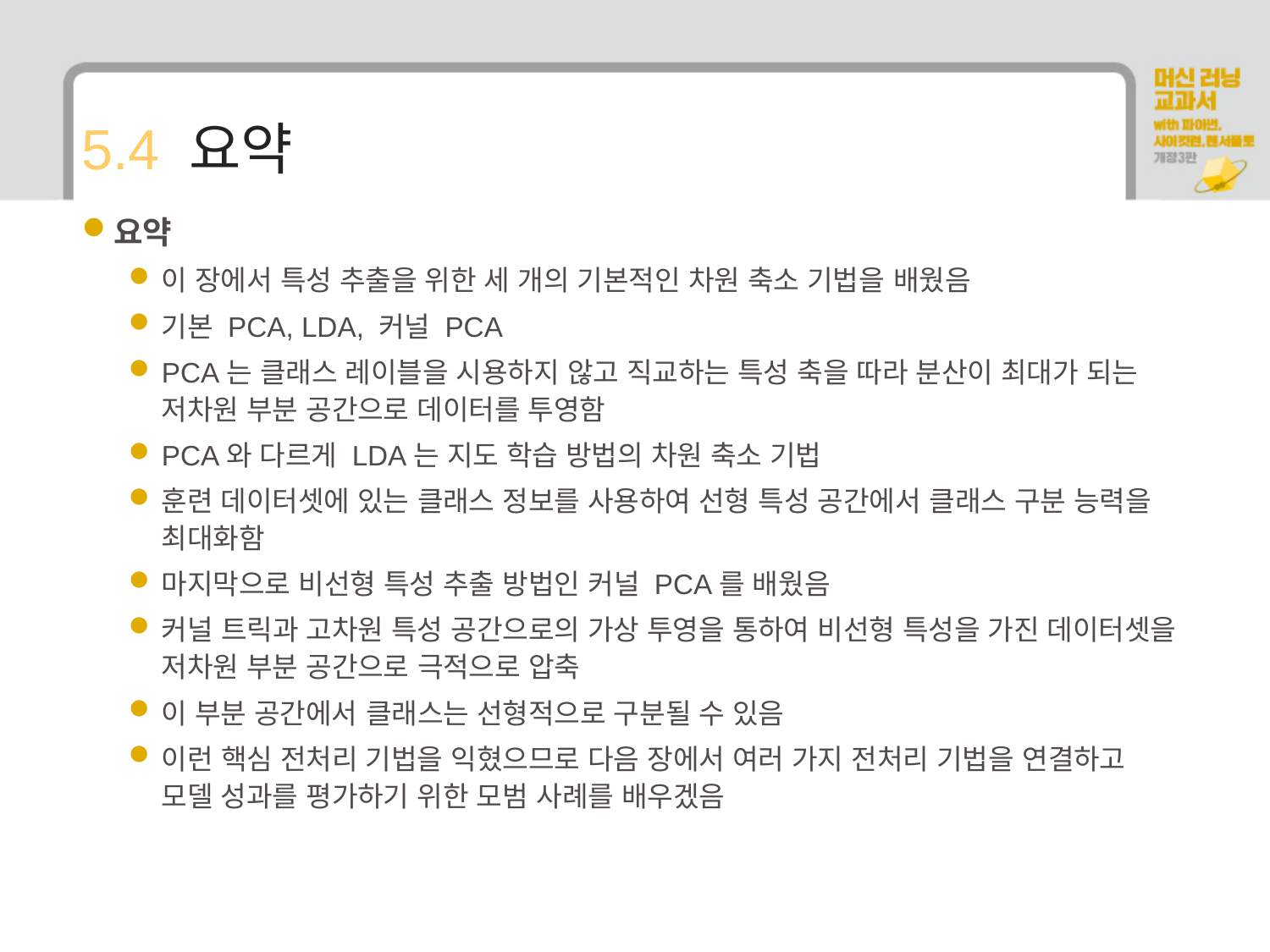

# 5.4 요약
요약
이 장에서 특성 추출을 위한 세 개의 기본적인 차원 축소 기법을 배웠음
기본 PCA, LDA, 커널 PCA
PCA는 클래스 레이블을 시용하지 않고 직교하는 특성 축을 따라 분산이 최대가 되는 저차원 부분 공간으로 데이터를 투영함
PCA와 다르게 LDA는 지도 학습 방법의 차원 축소 기법
훈련 데이터셋에 있는 클래스 정보를 사용하여 선형 특성 공간에서 클래스 구분 능력을 최대화함
마지막으로 비선형 특성 추출 방법인 커널 PCA를 배웠음
커널 트릭과 고차원 특성 공간으로의 가상 투영을 통하여 비선형 특성을 가진 데이터셋을 저차원 부분 공간으로 극적으로 압축
이 부분 공간에서 클래스는 선형적으로 구분될 수 있음
이런 핵심 전처리 기법을 익혔으므로 다음 장에서 여러 가지 전처리 기법을 연결하고 모델 성과를 평가하기 위한 모범 사례를 배우겠음